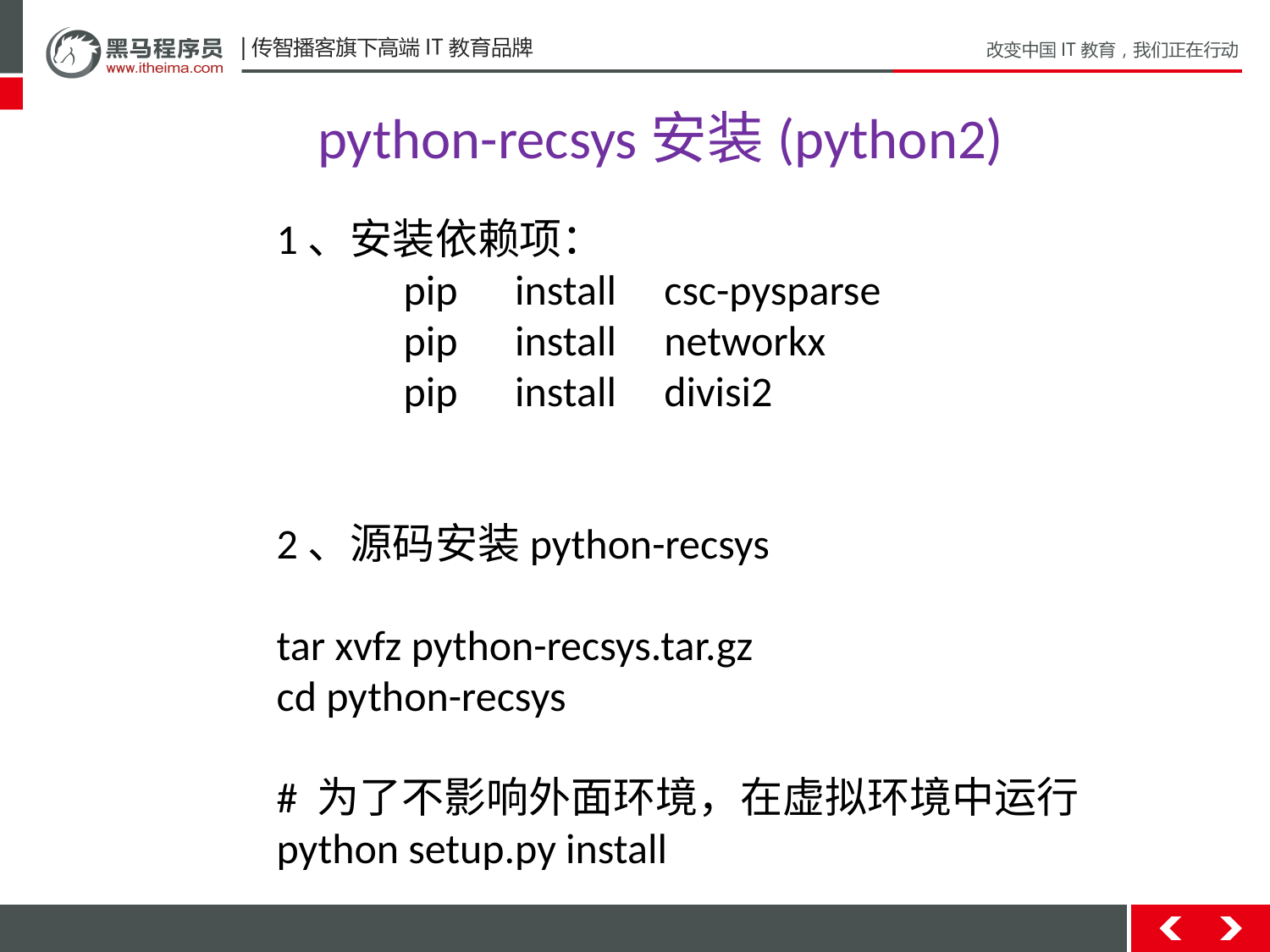

python-recsys安装(python2)
1、安装依赖项：
	pip      install     csc-pysparse
	pip      install     networkx
	pip      install     divisi2

2、源码安装python-recsys

tar xvfz python-recsys.tar.gz
cd python-recsys

# 为了不影响外面环境，在虚拟环境中运行
python setup.py install